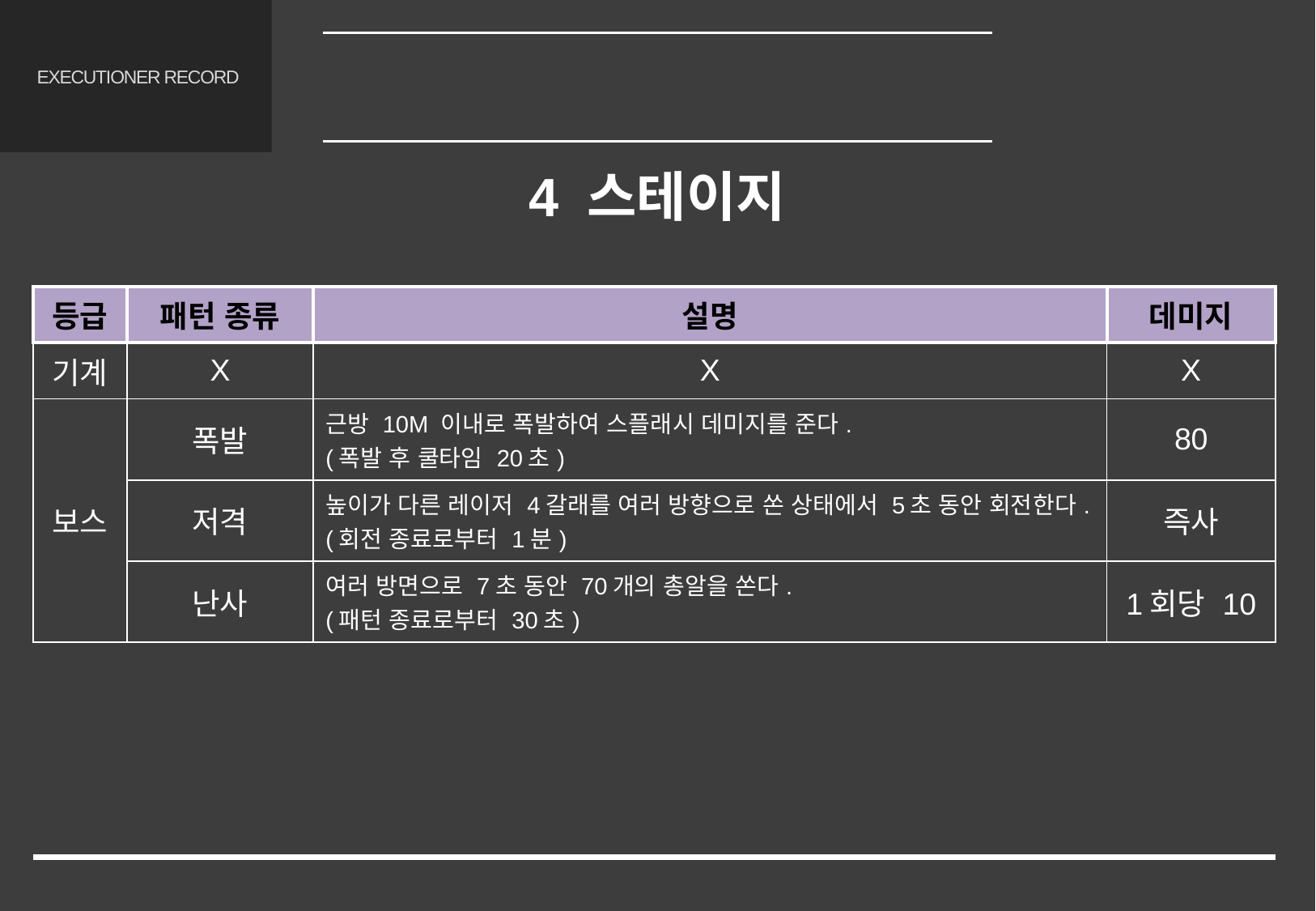

레벨 디자인
4.4 맵
# EXECUTIONER RECORD
4 스테이지
| 등급 | 패턴 종류 | 설명 | 데미지 |
| --- | --- | --- | --- |
| 기계 | X | X | X |
| 보스 | 폭발 | 근방 10M 이내로 폭발하여 스플래시 데미지를 준다. (폭발 후 쿨타임 20초) | 80 |
|  | 저격 | 높이가 다른 레이저 4갈래를 여러 방향으로 쏜 상태에서 5초 동안 회전한다. (회전 종료로부터 1분) | 즉사 |
|  | 난사 | 여러 방면으로 7초 동안 70개의 총알을 쏜다. (패턴 종료로부터 30초) | 1회당 10 |
55/65